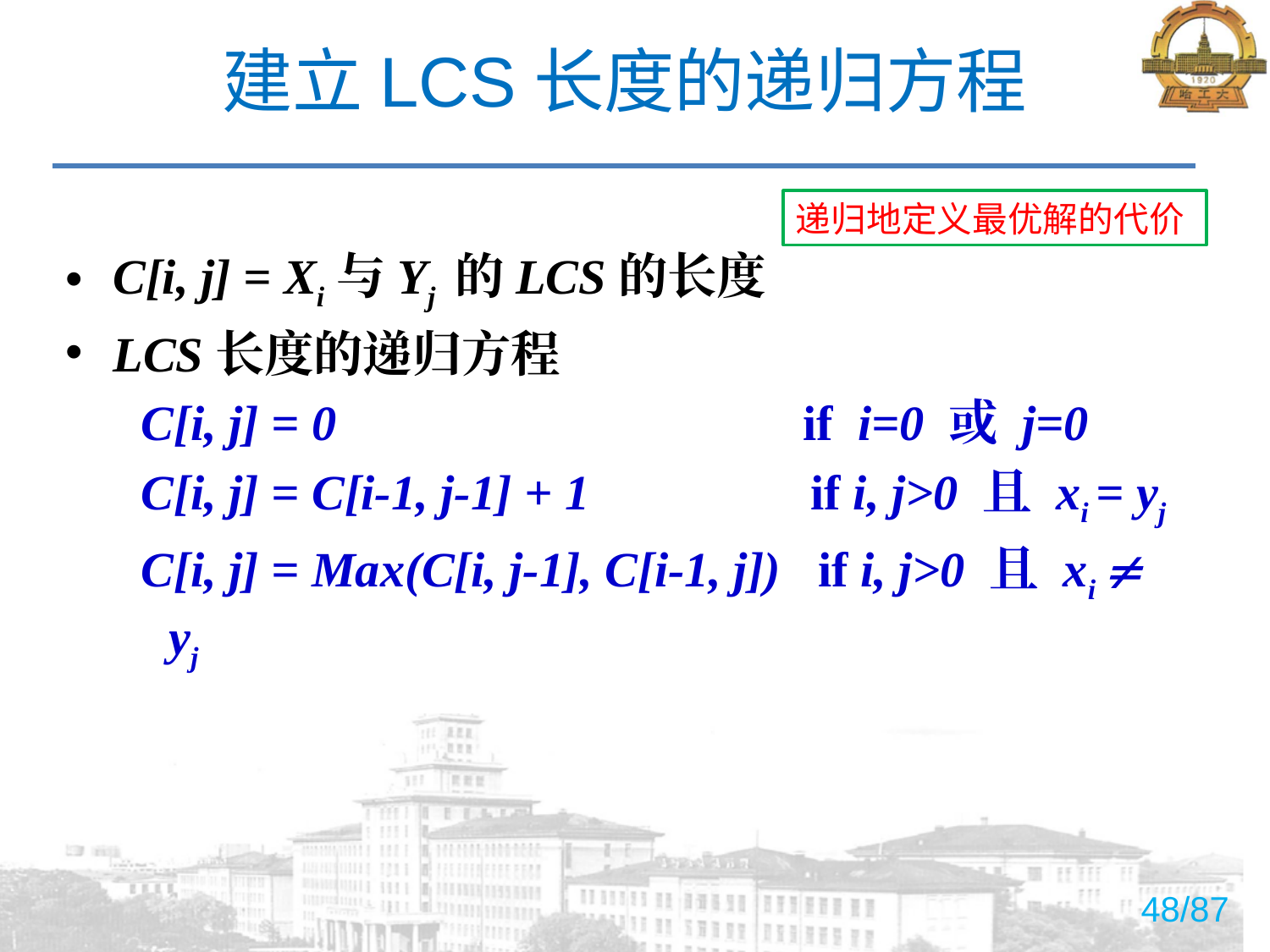

# 建立LCS长度的递归方程
递归地定义最优解的代价
C[i, j] = Xi与Yj 的LCS的长度
LCS长度的递归方程
 C[i, j] = 0                                      if  i=0 或 j=0
 C[i, j] = C[i-1, j-1] + 1                  if i, j>0 且 xi = yj
 C[i, j] = Max(C[i, j-1], C[i-1, j])   if i, j>0 且 xi ≠ yj